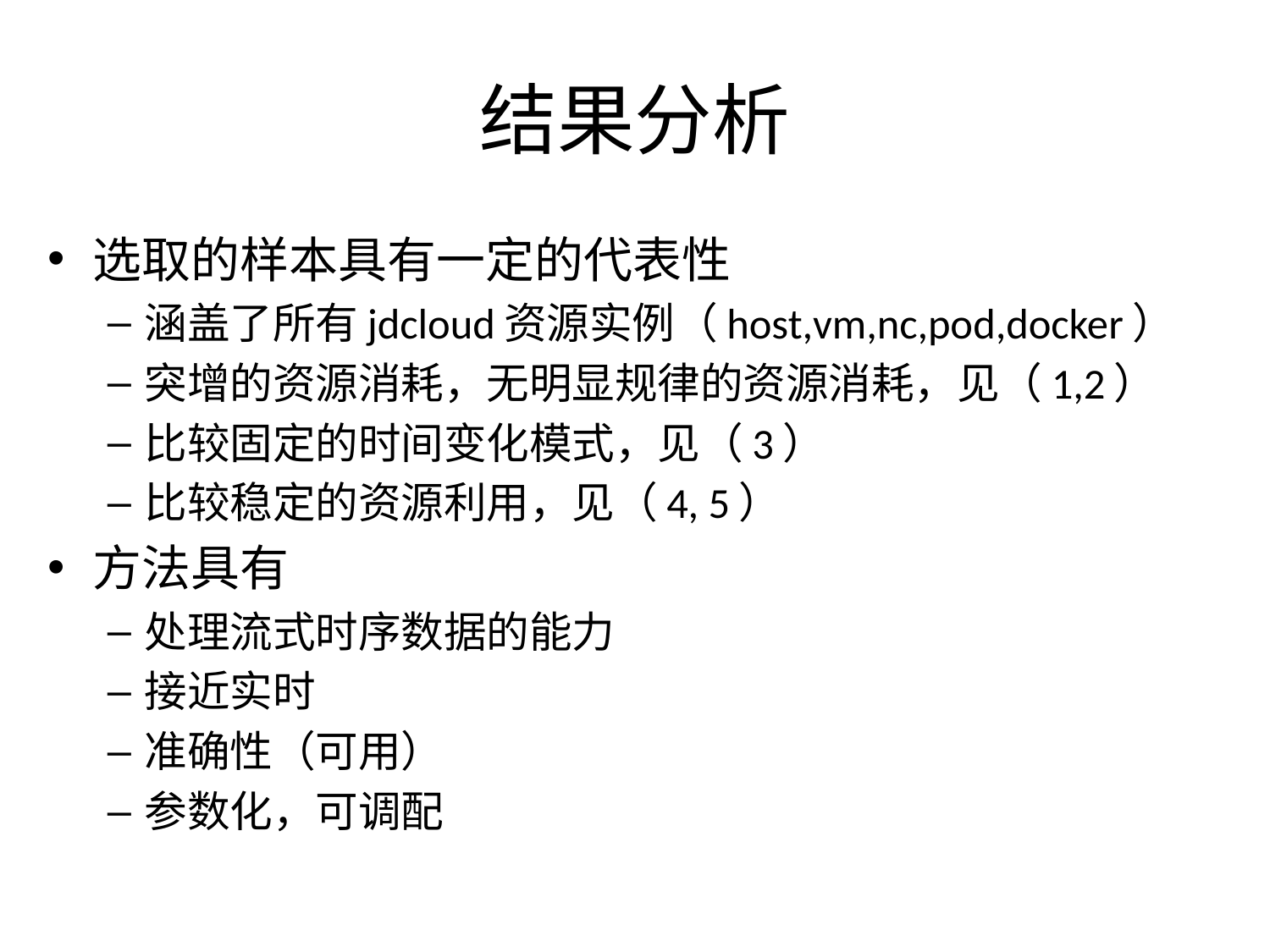

# 结果分析
选取的样本具有一定的代表性
涵盖了所有jdcloud资源实例（host,vm,nc,pod,docker）
突增的资源消耗，无明显规律的资源消耗，见（1,2）
比较固定的时间变化模式，见（3）
比较稳定的资源利用，见（4, 5）
方法具有
处理流式时序数据的能力
接近实时
准确性（可用）
参数化，可调配